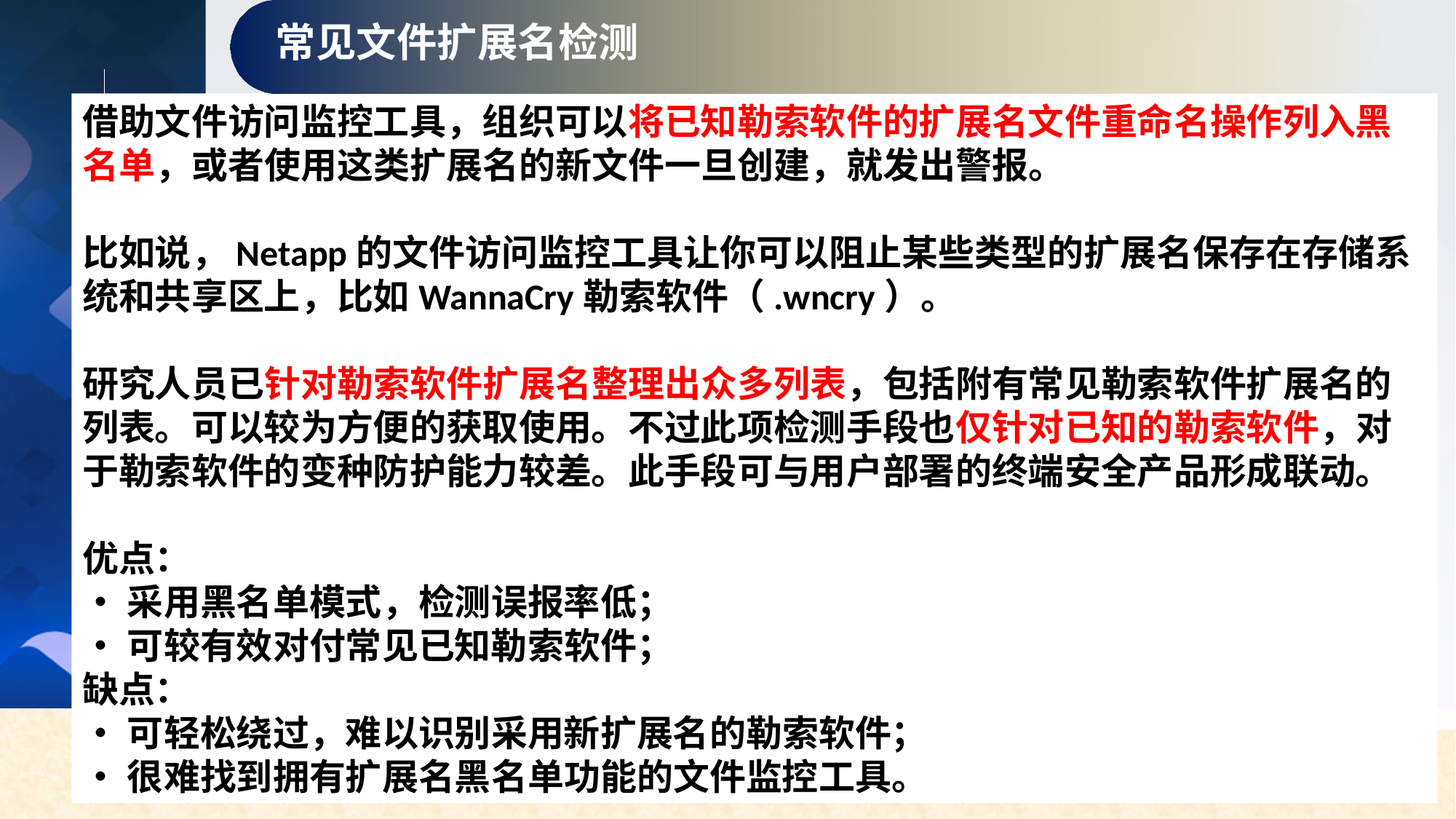

常见文件扩展名检测
借助文件访问监控工具，组织可以将已知勒索软件的扩展名文件重命名操作列入黑名单，或者使用这类扩展名的新文件一旦创建，就发出警报。

比如说，Netapp的文件访问监控工具让你可以阻止某些类型的扩展名保存在存储系统和共享区上，比如WannaCry勒索软件（.wncry）。

研究人员已针对勒索软件扩展名整理出众多列表，包括附有常见勒索软件扩展名的列表。可以较为方便的获取使用。不过此项检测手段也仅针对已知的勒索软件，对于勒索软件的变种防护能力较差。此手段可与用户部署的终端安全产品形成联动。

优点：
•采用黑名单模式，检测误报率低；
•可较有效对付常见已知勒索软件；
缺点：
•可轻松绕过，难以识别采用新扩展名的勒索软件；
•很难找到拥有扩展名黑名单功能的文件监控工具。